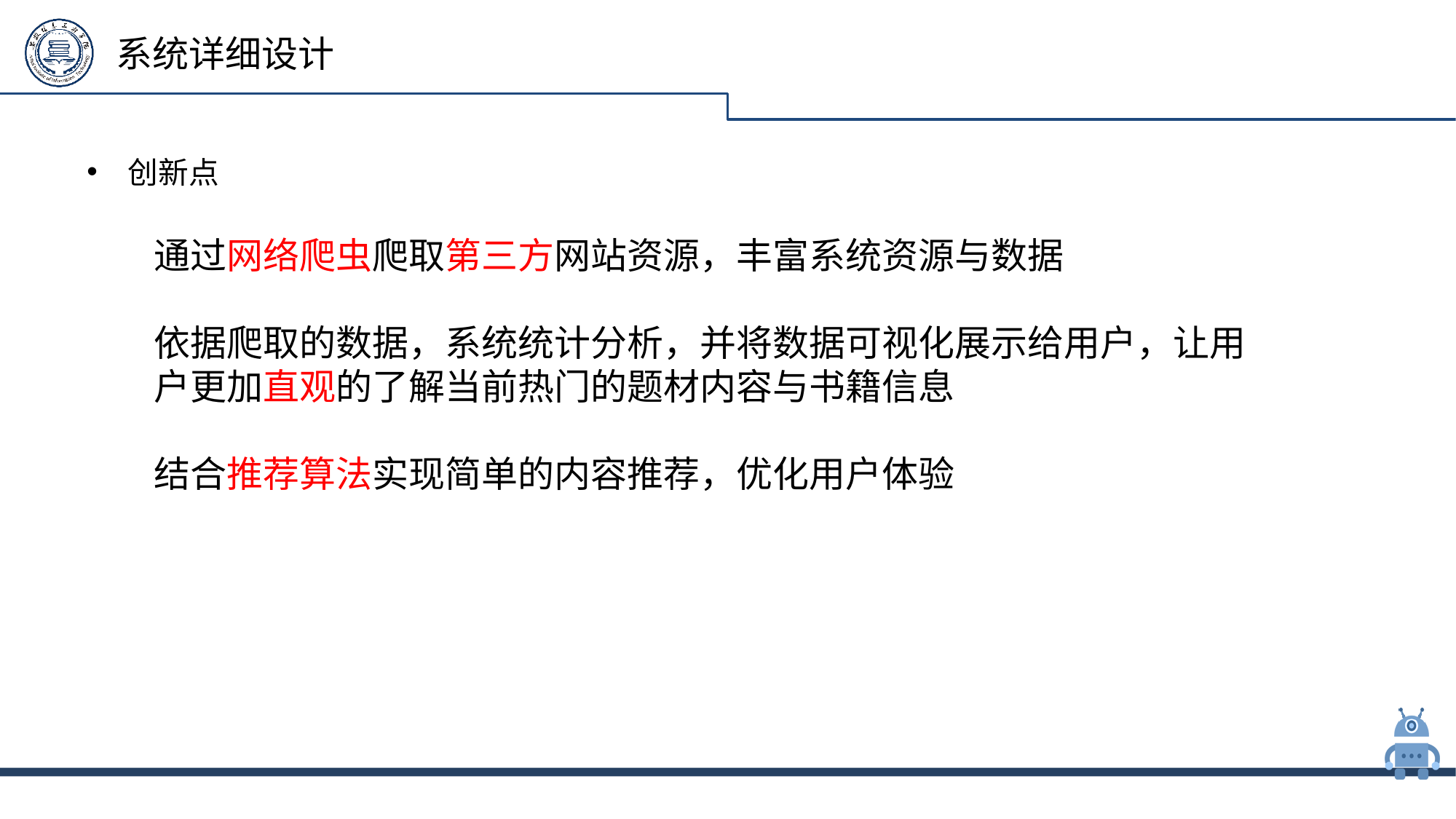

# 系统详细设计
创新点

通过网络爬虫爬取第三方网站资源，丰富系统资源与数据

依据爬取的数据，系统统计分析，并将数据可视化展示给用户，让用户更加直观的了解当前热门的题材内容与书籍信息

结合推荐算法实现简单的内容推荐，优化用户体验